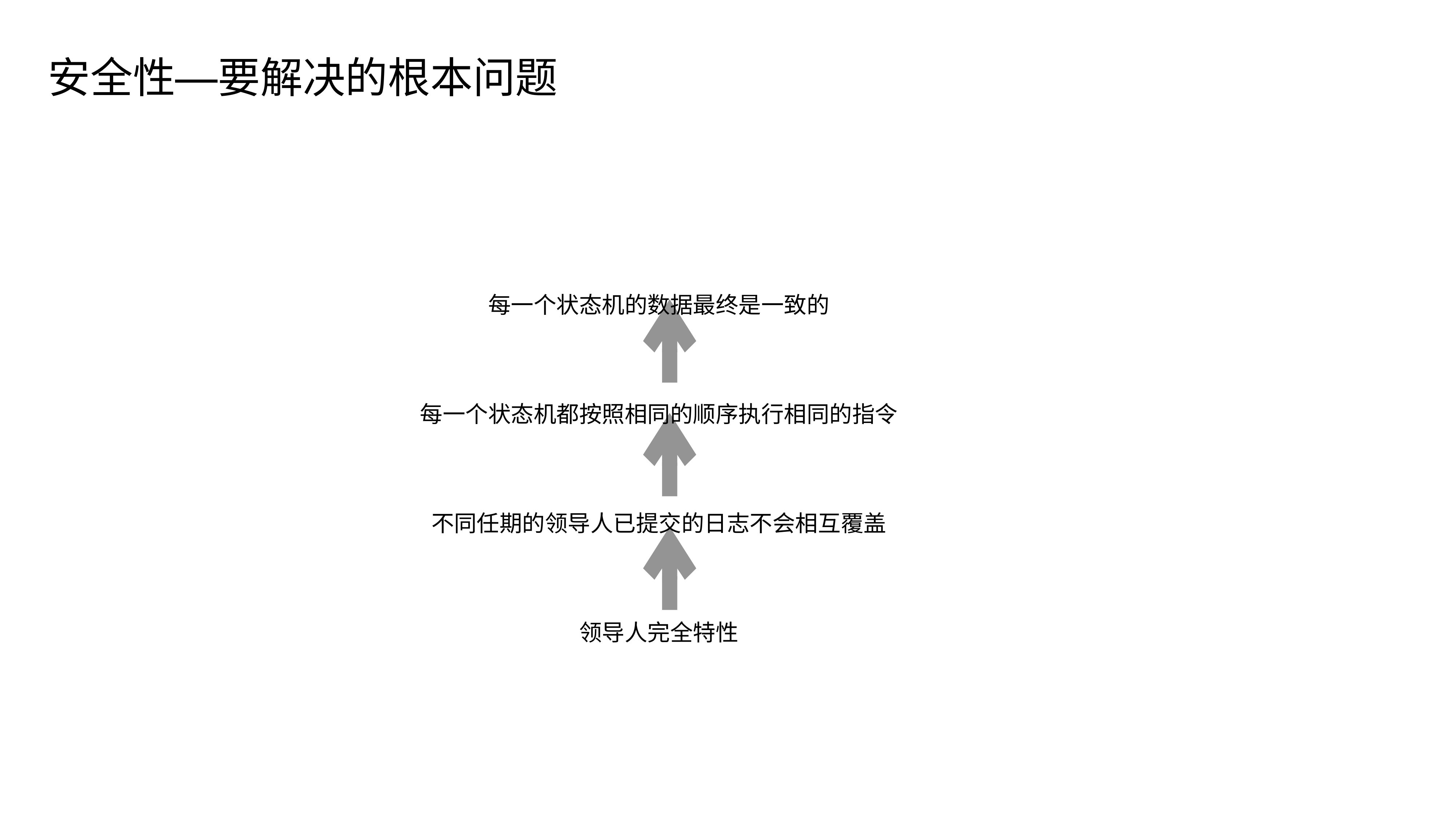

安全性—要解决的根本问题
每一个状态机的数据最终是一致的

每一个状态机都按照相同的顺序执行相同的指令

不同任期的领导人已提交的日志不会相互覆盖

领导人完全特性